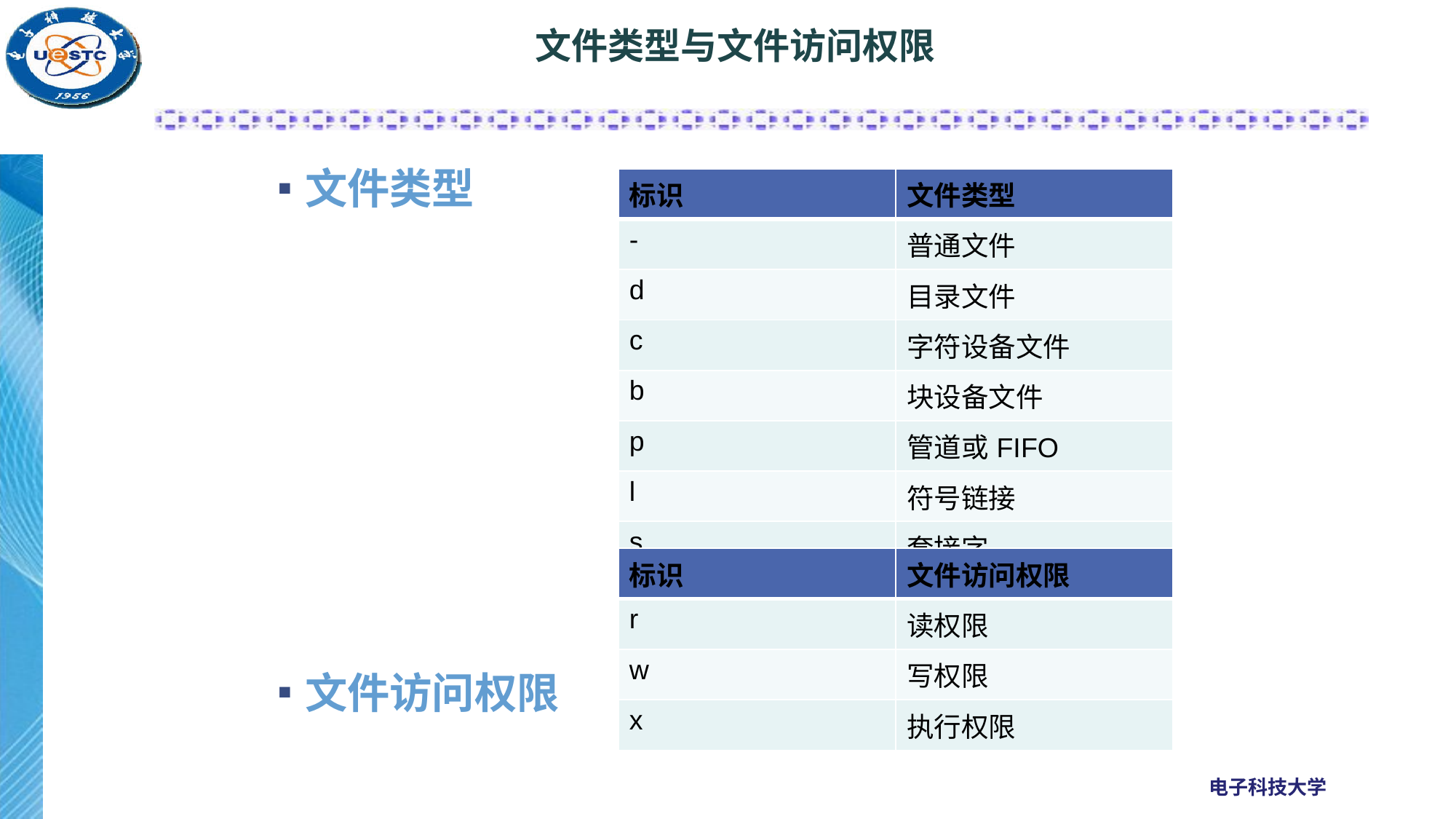

# 文件类型与文件访问权限
文件类型

文件访问权限

| 标识 | 文件类型 |
| --- | --- |
| - | 普通文件 |
| d | 目录文件 |
| c | 字符设备文件 |
| b | 块设备文件 |
| p | 管道或FIFO |
| l | 符号链接 |
| s | 套接字 |
| 标识 | 文件访问权限 |
| --- | --- |
| r | 读权限 |
| w | 写权限 |
| x | 执行权限 |